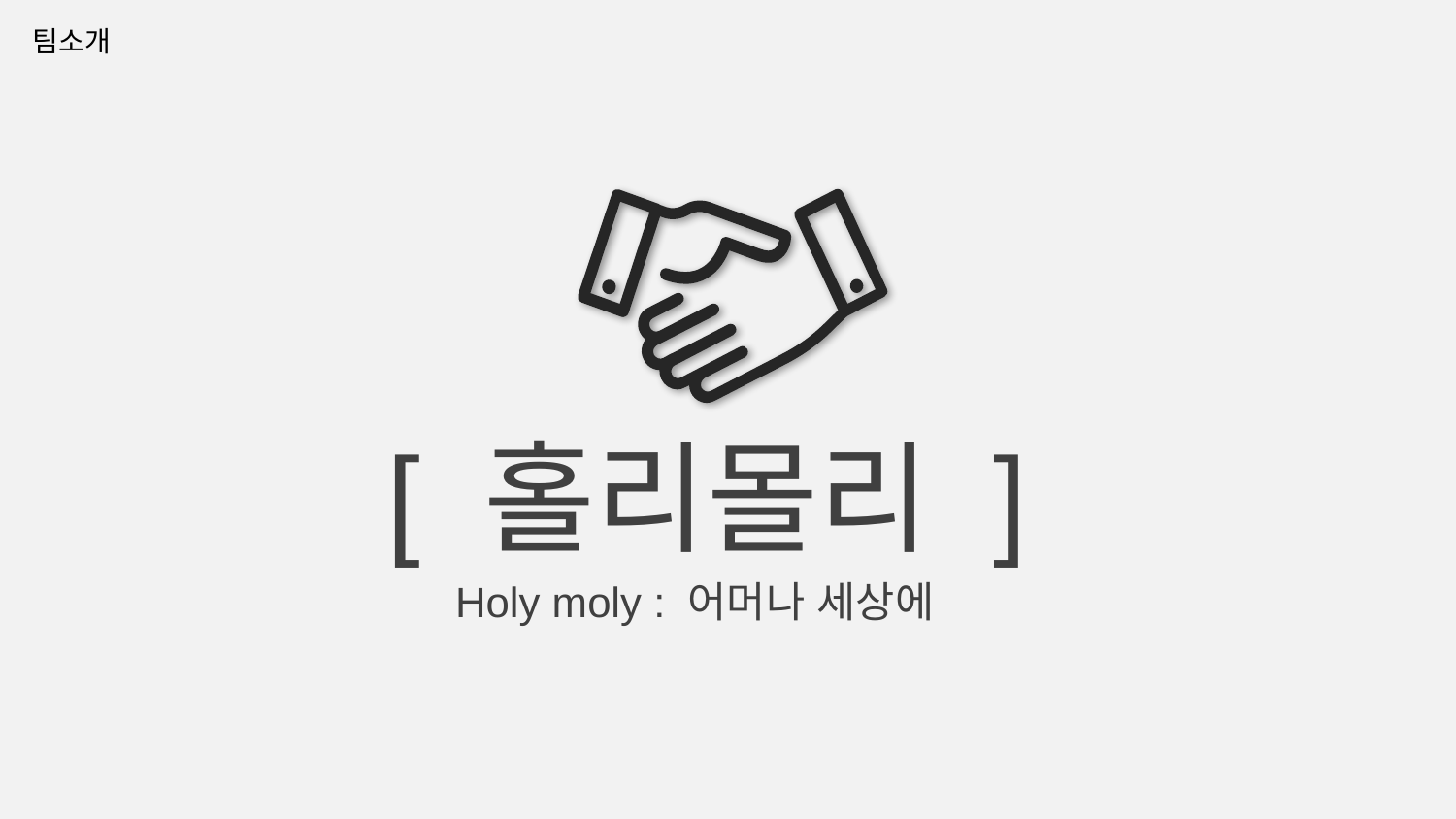

팀소개

[ 홀리몰리 ]
Holy moly : 어머나 세상에